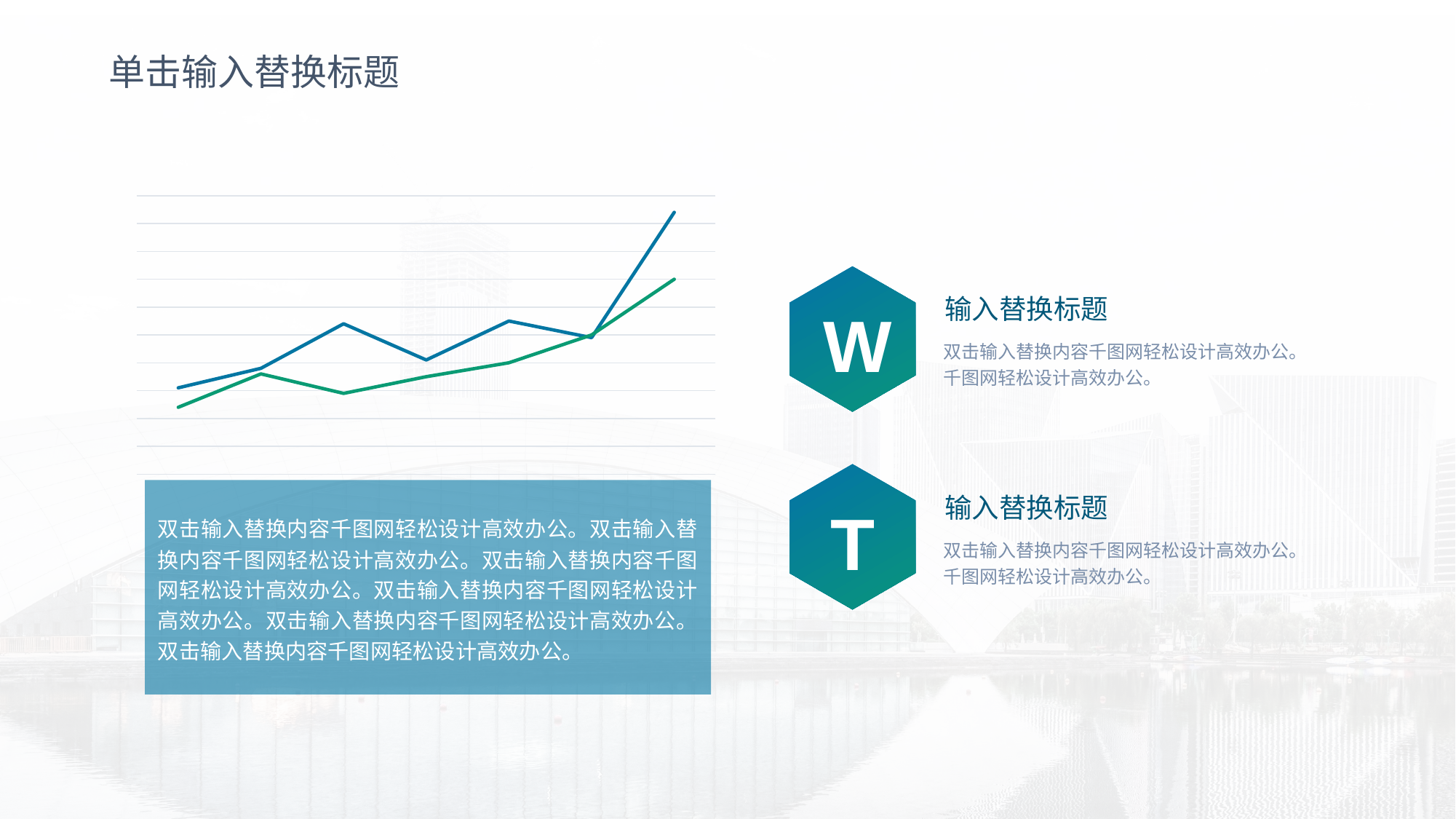

# 单击输入替换标题

### Chart

| Category | 类目一 | 类目二 |
|---|---|---|
| 2017 | 3.1 | 2.4 |
| 2018 | 3.8 | 3.6 |
| 2019 | 5.4 | 2.9 |
| 2020 | 4.1 | 3.5 |
| 2021 | 5.5 | 4.0 |
| 2022 | 4.9 | 5.0 |
| 2023 | 9.4 | 7.0 |
W
输入替换标题
双击输入替换内容千图网轻松设计高效办公。千图网轻松设计高效办公。

T
双击输入替换内容千图网轻松设计高效办公。双击输入替换内容千图网轻松设计高效办公。双击输入替换内容千图网轻松设计高效办公。双击输入替换内容千图网轻松设计高效办公。双击输入替换内容千图网轻松设计高效办公。双击输入替换内容千图网轻松设计高效办公。
输入替换标题
双击输入替换内容千图网轻松设计高效办公。千图网轻松设计高效办公。